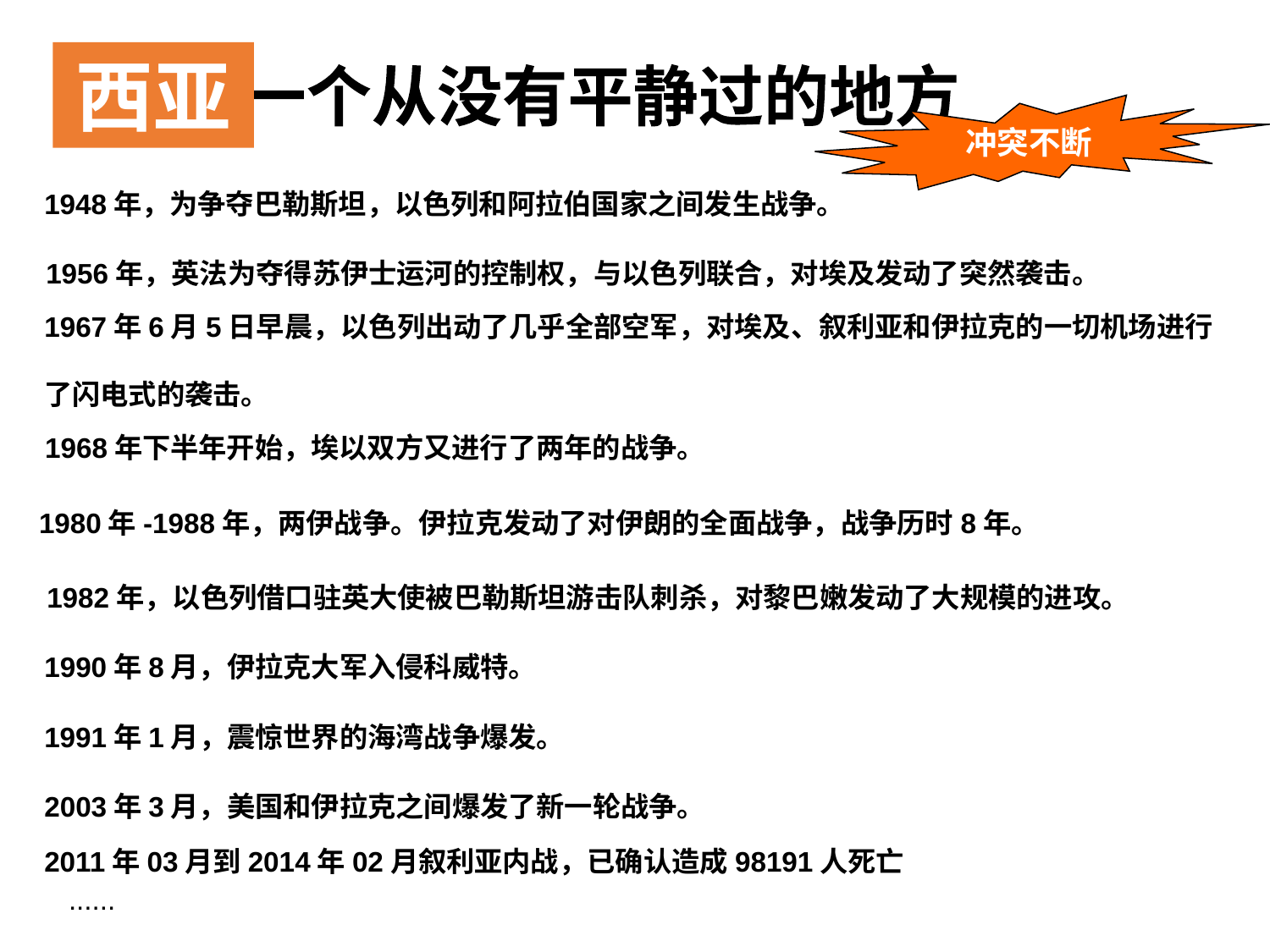

西亚
一个从没有平静过的地方

冲突不断
1948年，为争夺巴勒斯坦，以色列和阿拉伯国家之间发生战争。
1956年，英法为夺得苏伊士运河的控制权，与以色列联合，对埃及发动了突然袭击。
1967年6月5日早晨，以色列出动了几乎全部空军，对埃及、叙利亚和伊拉克的一切机场进行
了闪电式的袭击。
1968年下半年开始，埃以双方又进行了两年的战争。
1980年-1988年，两伊战争。伊拉克发动了对伊朗的全面战争，战争历时8年。
1982年，以色列借口驻英大使被巴勒斯坦游击队刺杀，对黎巴嫩发动了大规模的进攻。
1990年8月，伊拉克大军入侵科威特。
1991年1月，震惊世界的海湾战争爆发。
2003年3月，美国和伊拉克之间爆发了新一轮战争。
2011年03月到2014年02月叙利亚内战，已确认造成98191人死亡
......